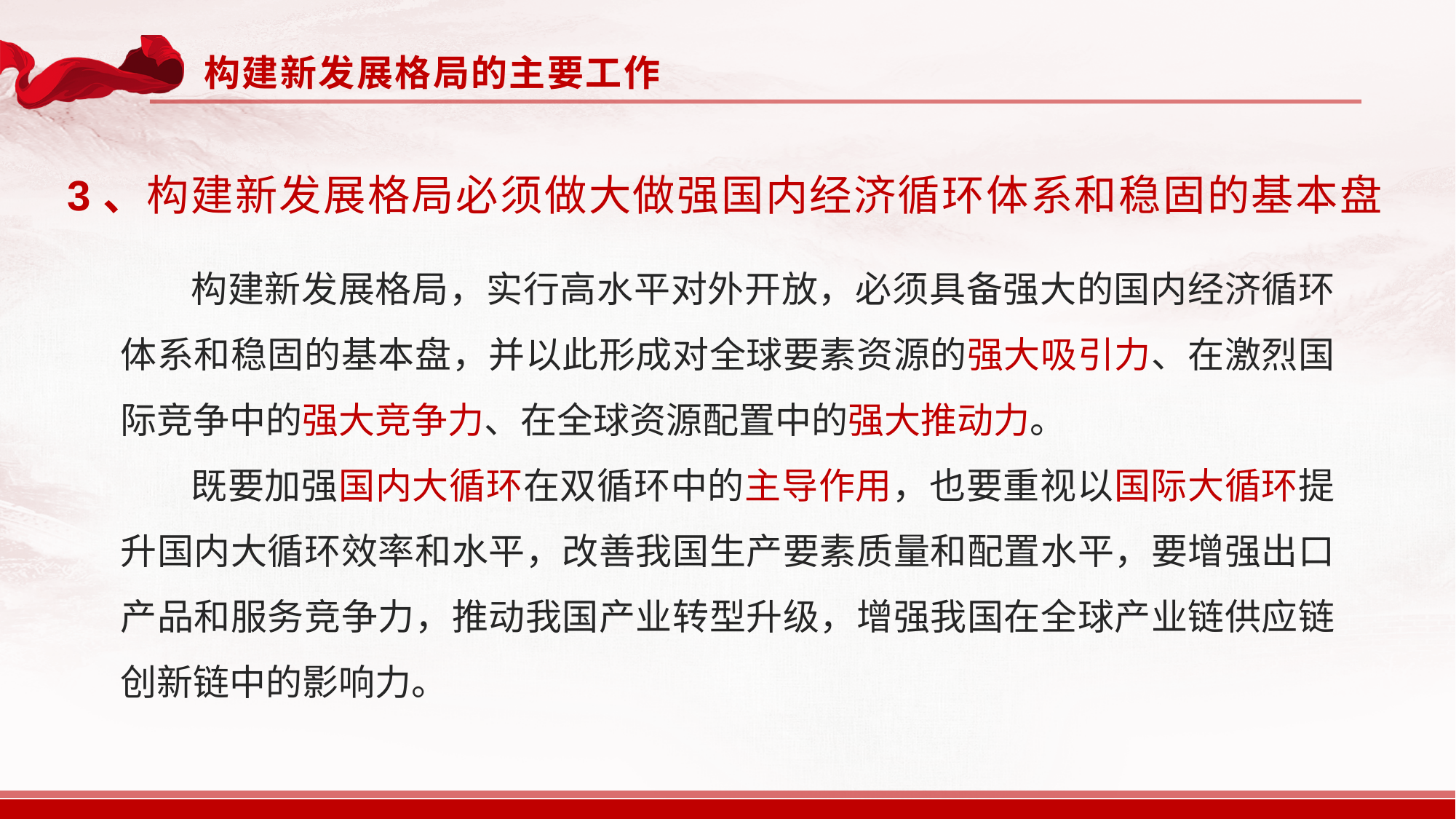

构建新发展格局的主要工作
 3、构建新发展格局必须做大做强国内经济循环体系和稳固的基本盘
       构建新发展格局，实行高水平对外开放，必须具备强大的国内经济循环体系和稳固的基本盘，并以此形成对全球要素资源的强大吸引力、在激烈国际竞争中的强大竞争力、在全球资源配置中的强大推动力。
       既要加强国内大循环在双循环中的主导作用，也要重视以国际大循环提升国内大循环效率和水平，改善我国生产要素质量和配置水平，要增强出口产品和服务竞争力，推动我国产业转型升级，增强我国在全球产业链供应链创新链中的影响力。